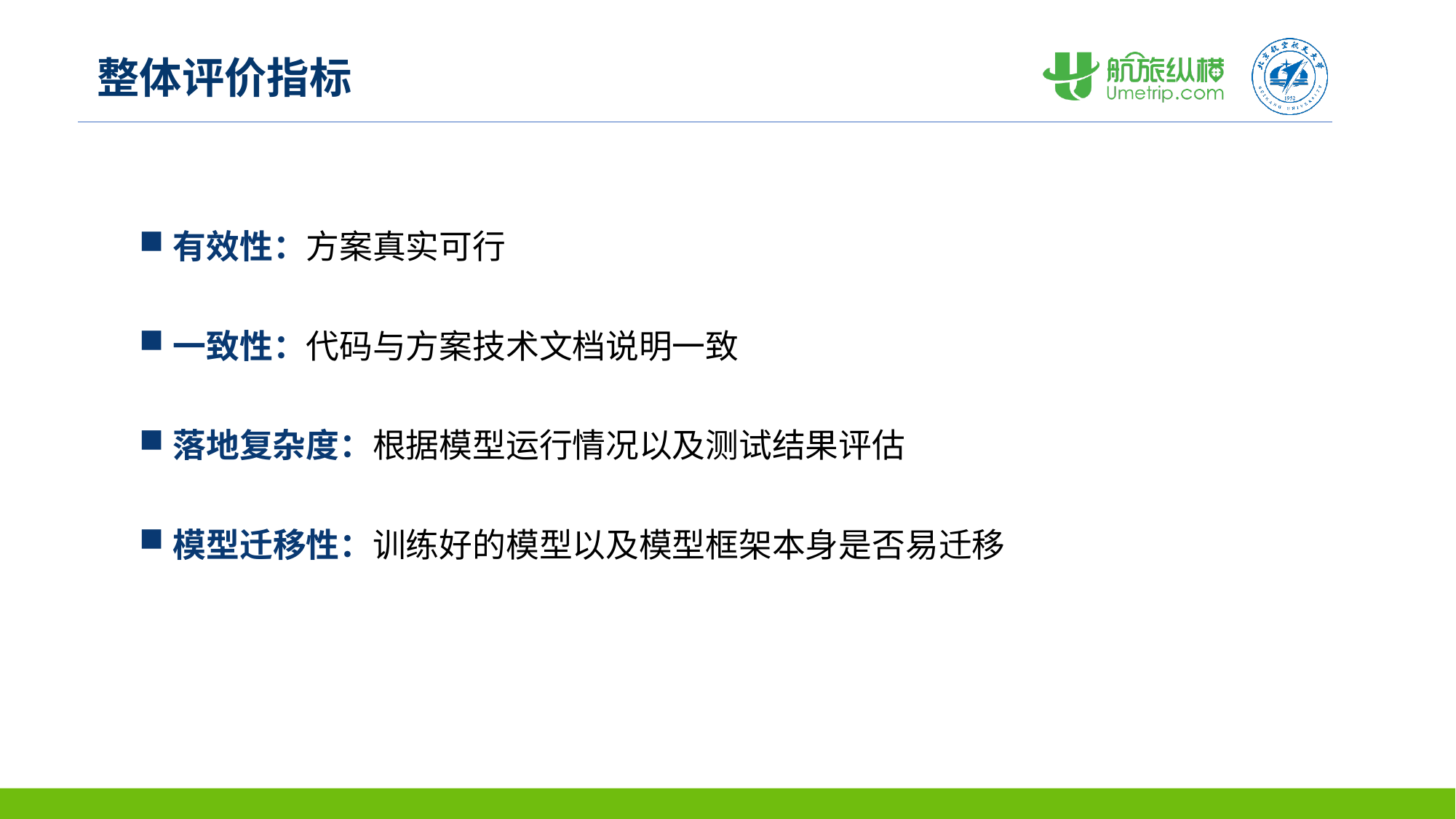

整体评价指标
有效性：方案真实可行

一致性：代码与方案技术文档说明一致

落地复杂度：根据模型运行情况以及测试结果评估

模型迁移性：训练好的模型以及模型框架本身是否易迁移